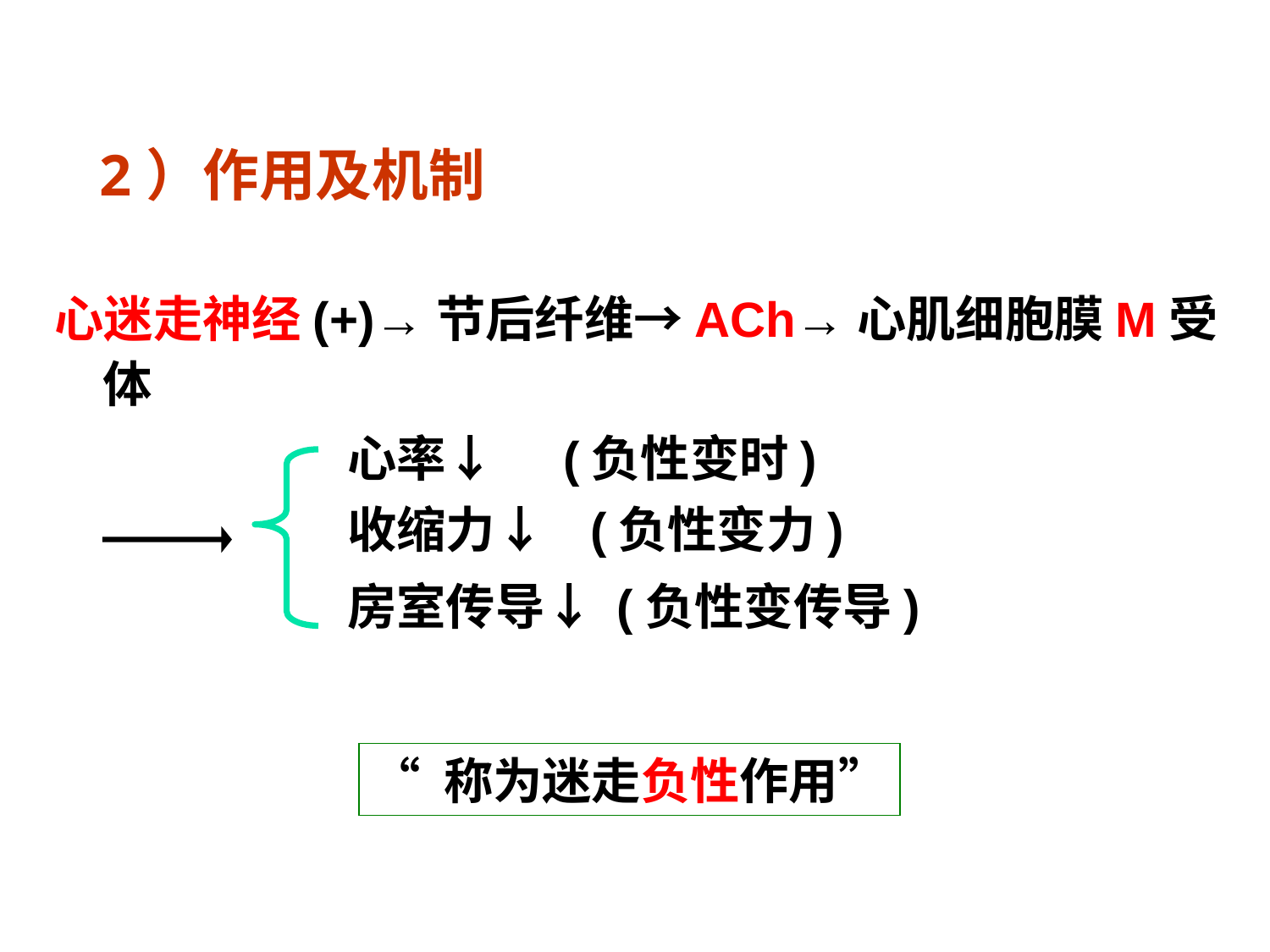

# 2）作用及机制
心迷走神经(+)→节后纤维→ACh→心肌细胞膜M受体
心率↓     (负性变时)
收缩力↓   (负性变力)
房室传导↓ (负性变传导)

“ 称为迷走负性作用”